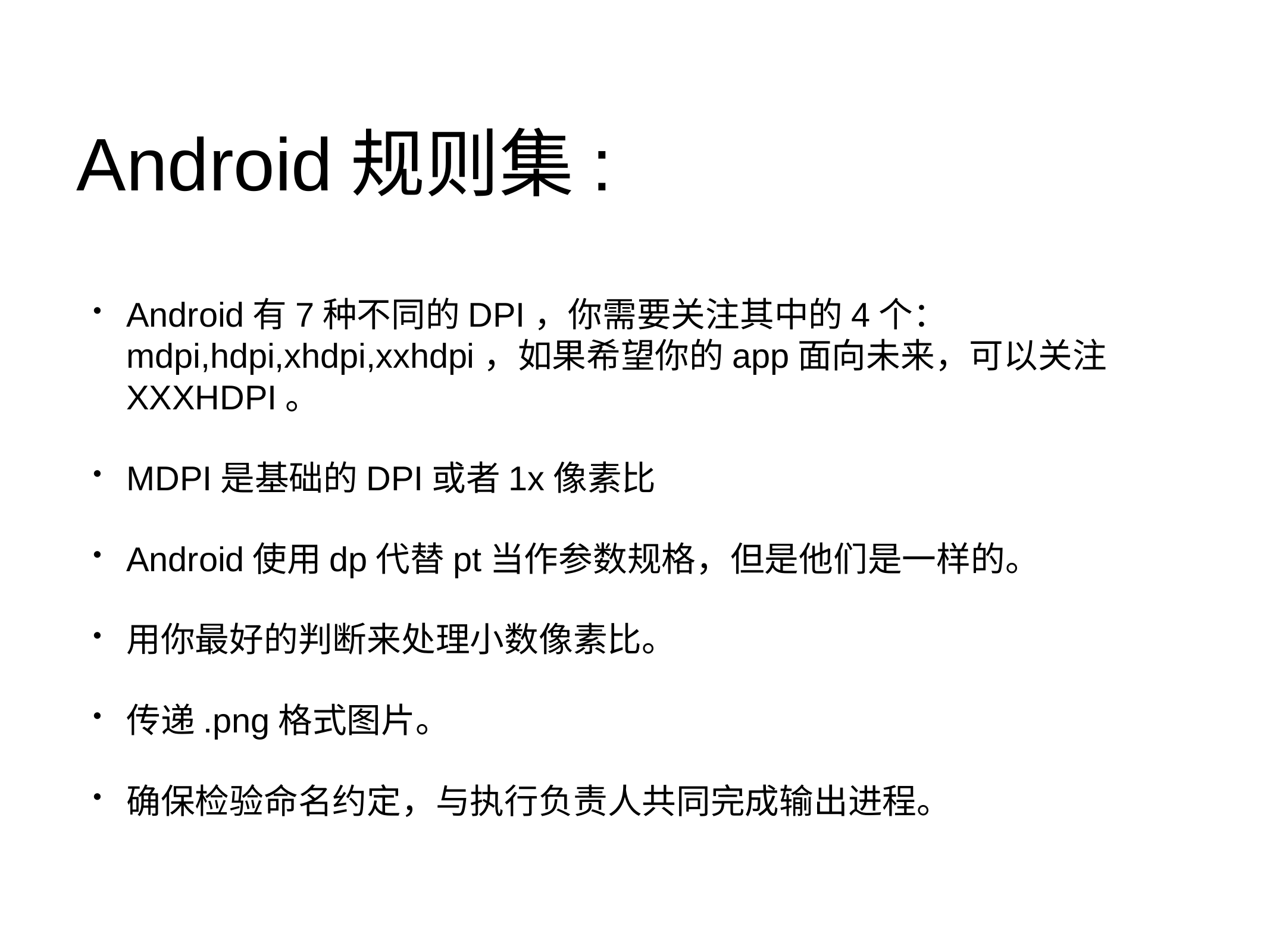

Android规则集:

Android有7种不同的DPI，你需要关注其中的4个：mdpi,hdpi,xhdpi,xxhdpi，如果希望你的app面向未来，可以关注XXXHDPI。
MDPI是基础的DPI或者1x像素比
Android使用dp代替pt当作参数规格，但是他们是一样的。
用你最好的判断来处理小数像素比。
传递.png格式图片。
确保检验命名约定，与执行负责人共同完成输出进程。